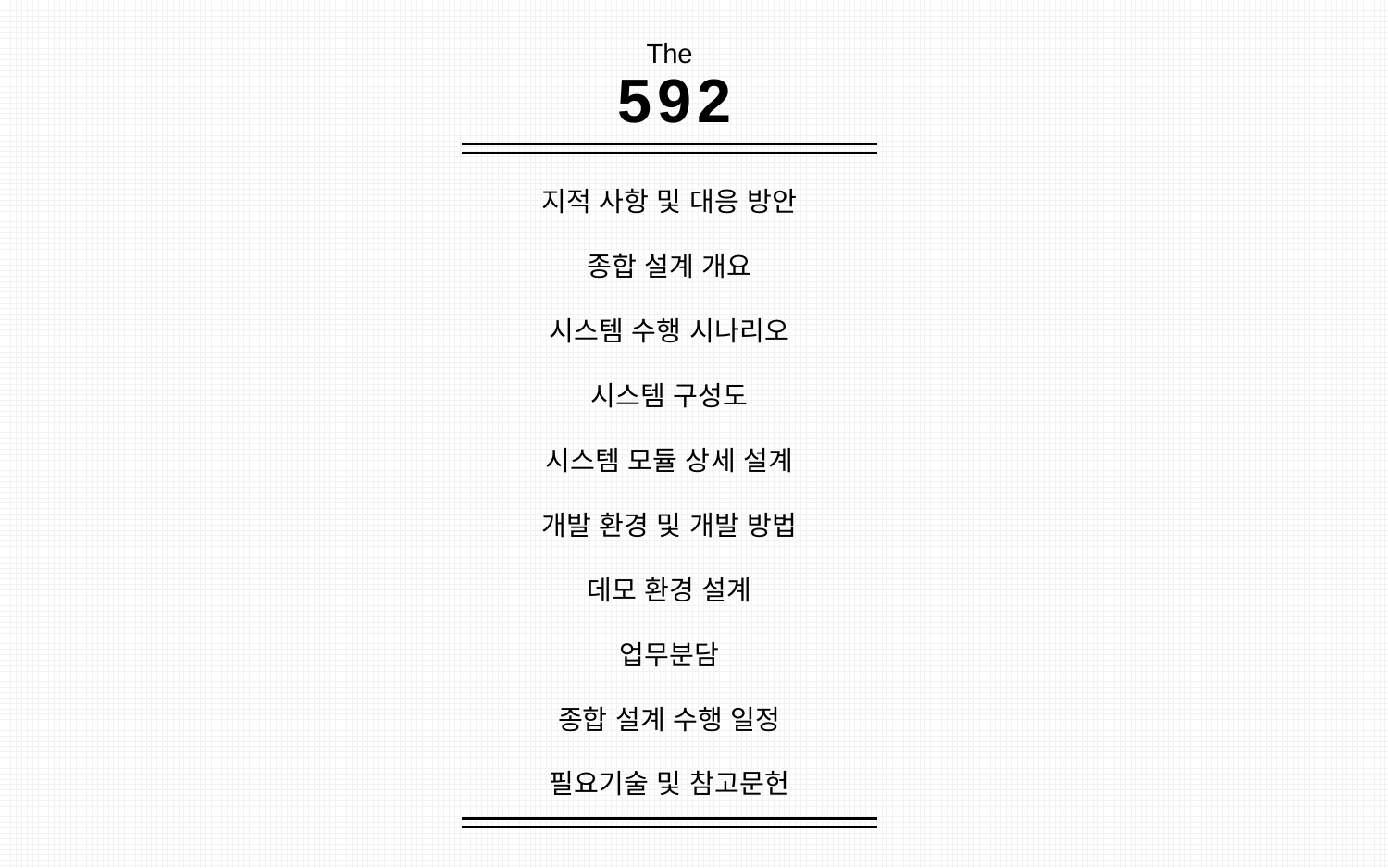

The
592
지적 사항 및 대응 방안

종합 설계 개요

시스템 수행 시나리오

시스템 구성도

시스템 모듈 상세 설계

개발 환경 및 개발 방법

데모 환경 설계

업무분담

종합 설계 수행 일정

필요기술 및 참고문헌